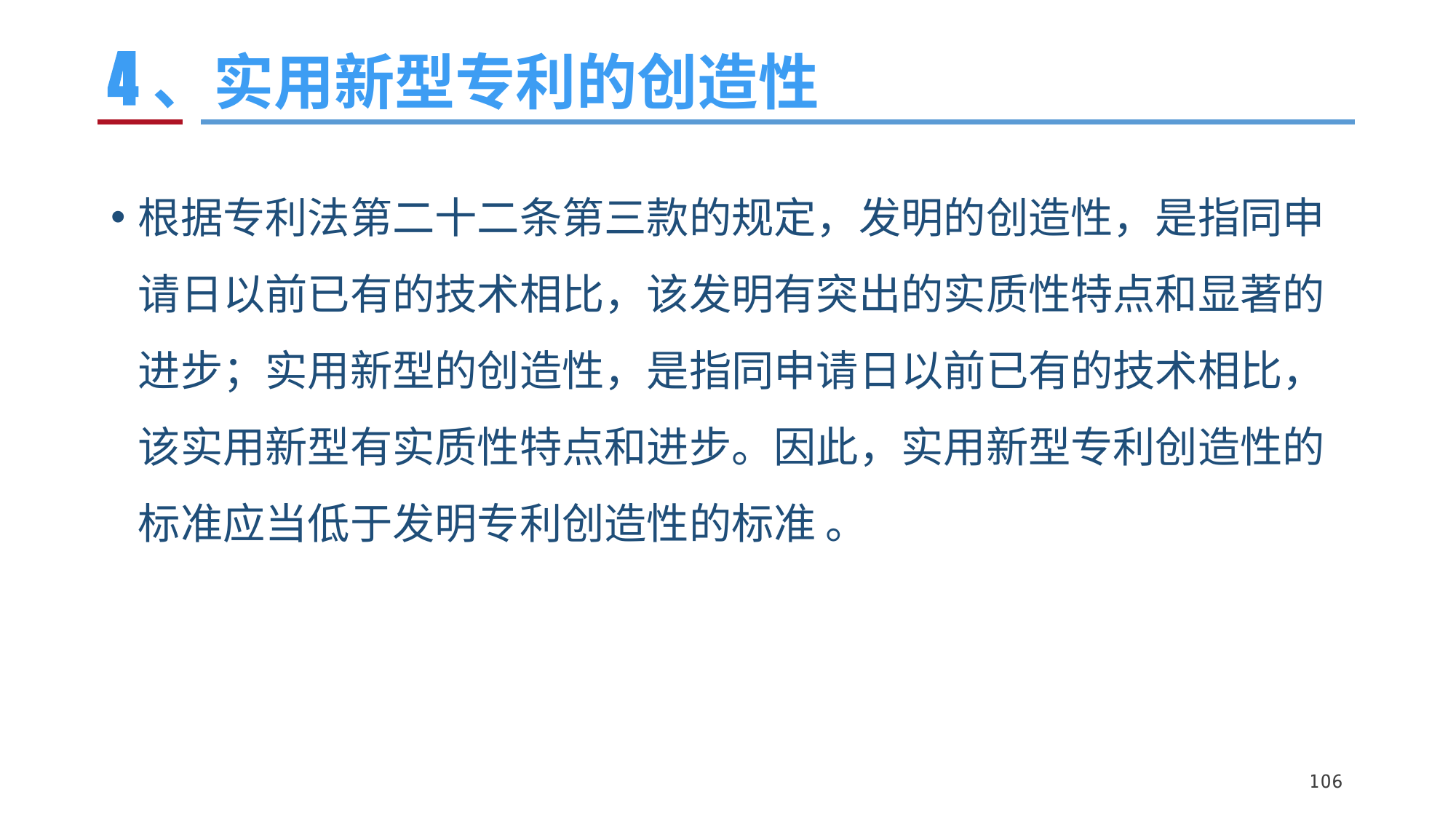

# 4、实用新型专利的创造性
根据专利法第二十二条第三款的规定，发明的创造性，是指同申请日以前已有的技术相比，该发明有突出的实质性特点和显著的进步；实用新型的创造性，是指同申请日以前已有的技术相比，该实用新型有实质性特点和进步。因此，实用新型专利创造性的标准应当低于发明专利创造性的标准 。
106